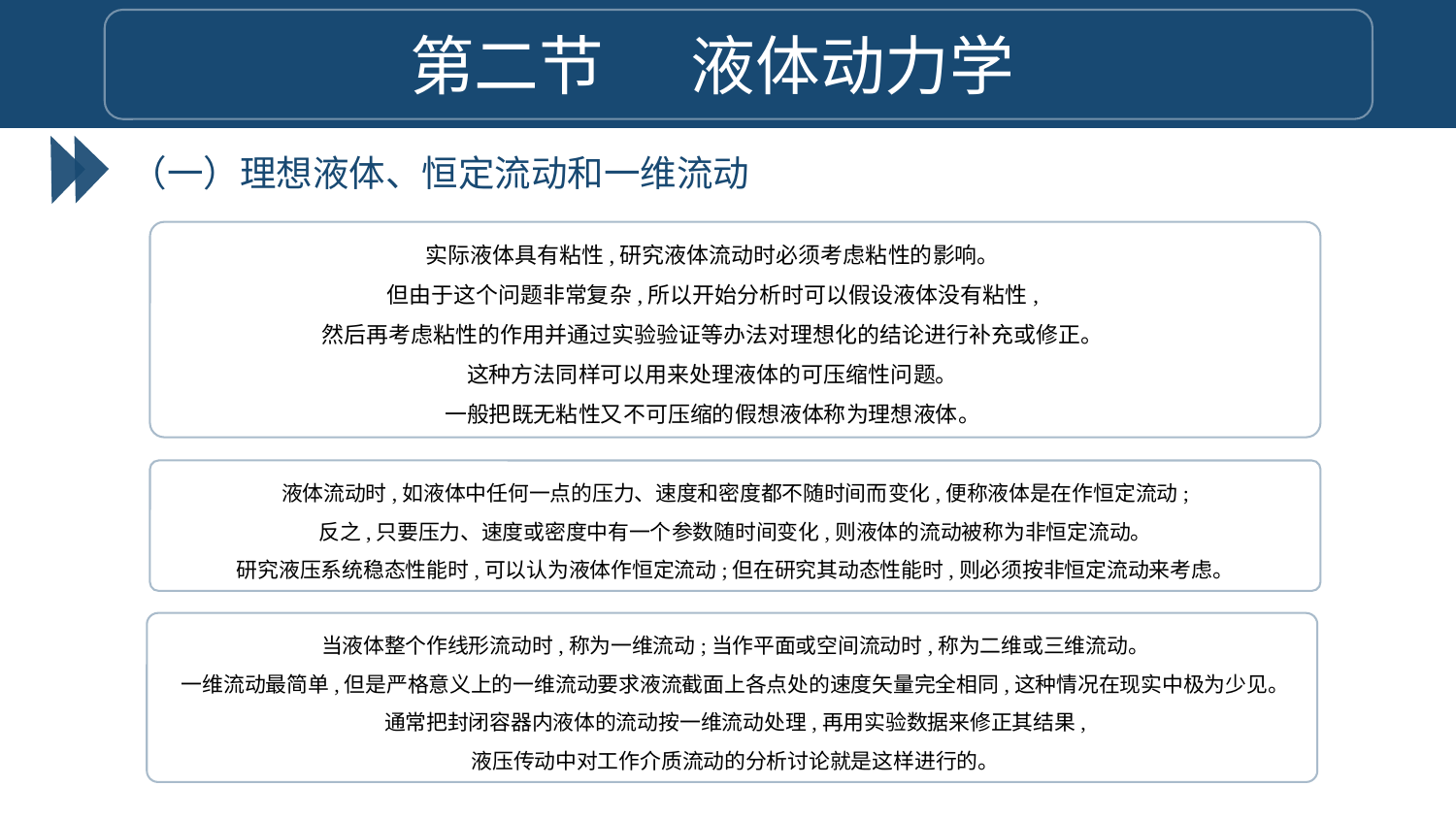

第二节      液体动力学
（一）理想液体、恒定流动和一维流动

实际液体具有粘性,研究液体流动时必须考虑粘性的影响。
但由于这个问题非常复杂,所以开始分析时可以假设液体没有粘性,
然后再考虑粘性的作用并通过实验验证等办法对理想化的结论进行补充或修正。
这种方法同样可以用来处理液体的可压缩性问题。
一般把既无粘性又不可压缩的假想液体称为理想液体。

液体流动时,如液体中任何一点的压力、速度和密度都不随时间而变化,便称液体是在作恒定流动;
反之,只要压力、速度或密度中有一个参数随时间变化,则液体的流动被称为非恒定流动。
研究液压系统稳态性能时,可以认为液体作恒定流动;但在研究其动态性能时,则必须按非恒定流动来考虑。
当液体整个作线形流动时,称为一维流动;当作平面或空间流动时,称为二维或三维流动。
一维流动最简单,但是严格意义上的一维流动要求液流截面上各点处的速度矢量完全相同,这种情况在现实中极为少见。
通常把封闭容器内液体的流动按一维流动处理,再用实验数据来修正其结果,
液压传动中对工作介质流动的分析讨论就是这样进行的。